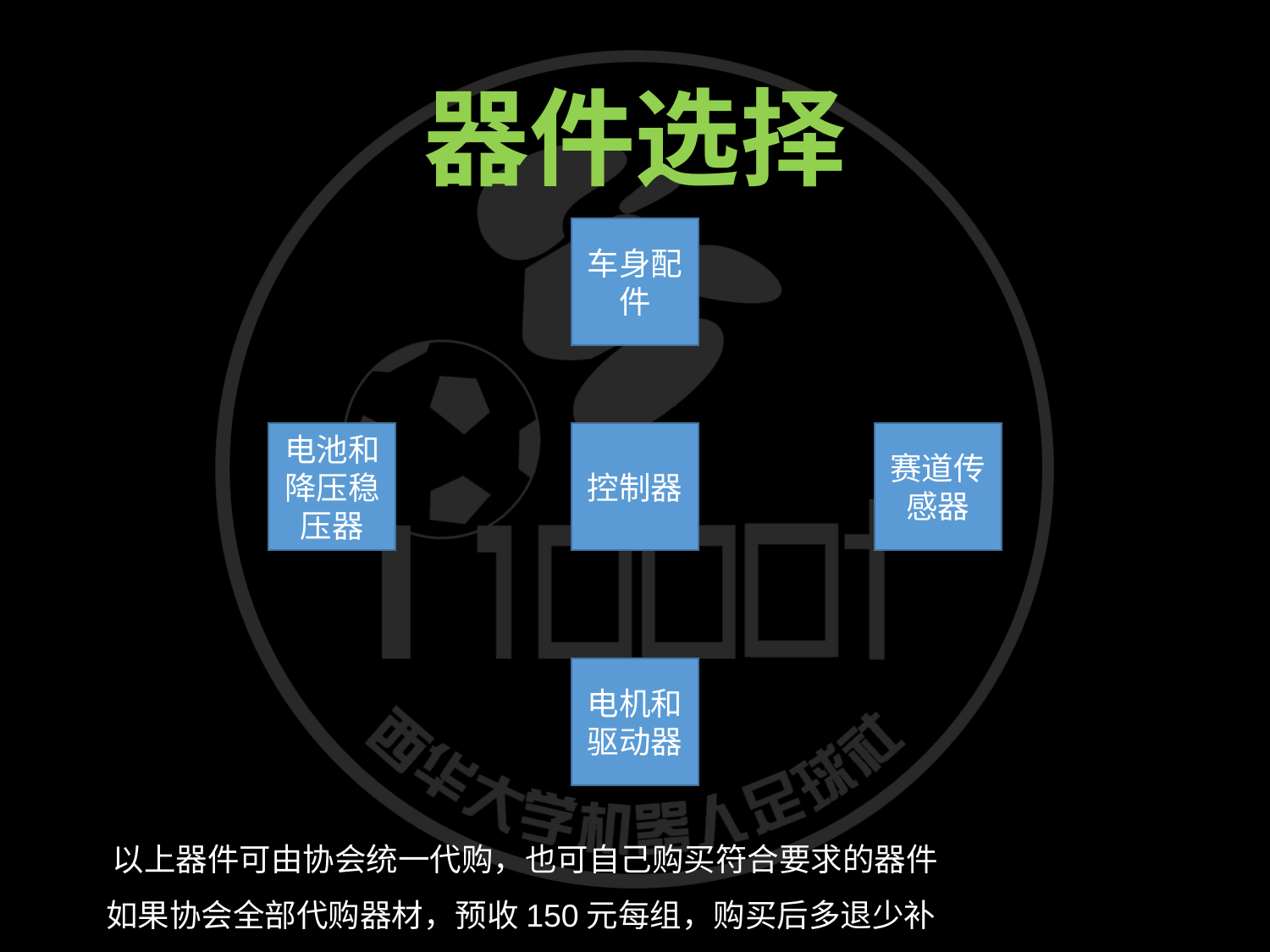

# 器件选择
车身配件
电池和降压稳压器
控制器
赛道传感器
电机和驱动器
以上器件可由协会统一代购，也可自己购买符合要求的器件
如果协会全部代购器材，预收150元每组，购买后多退少补